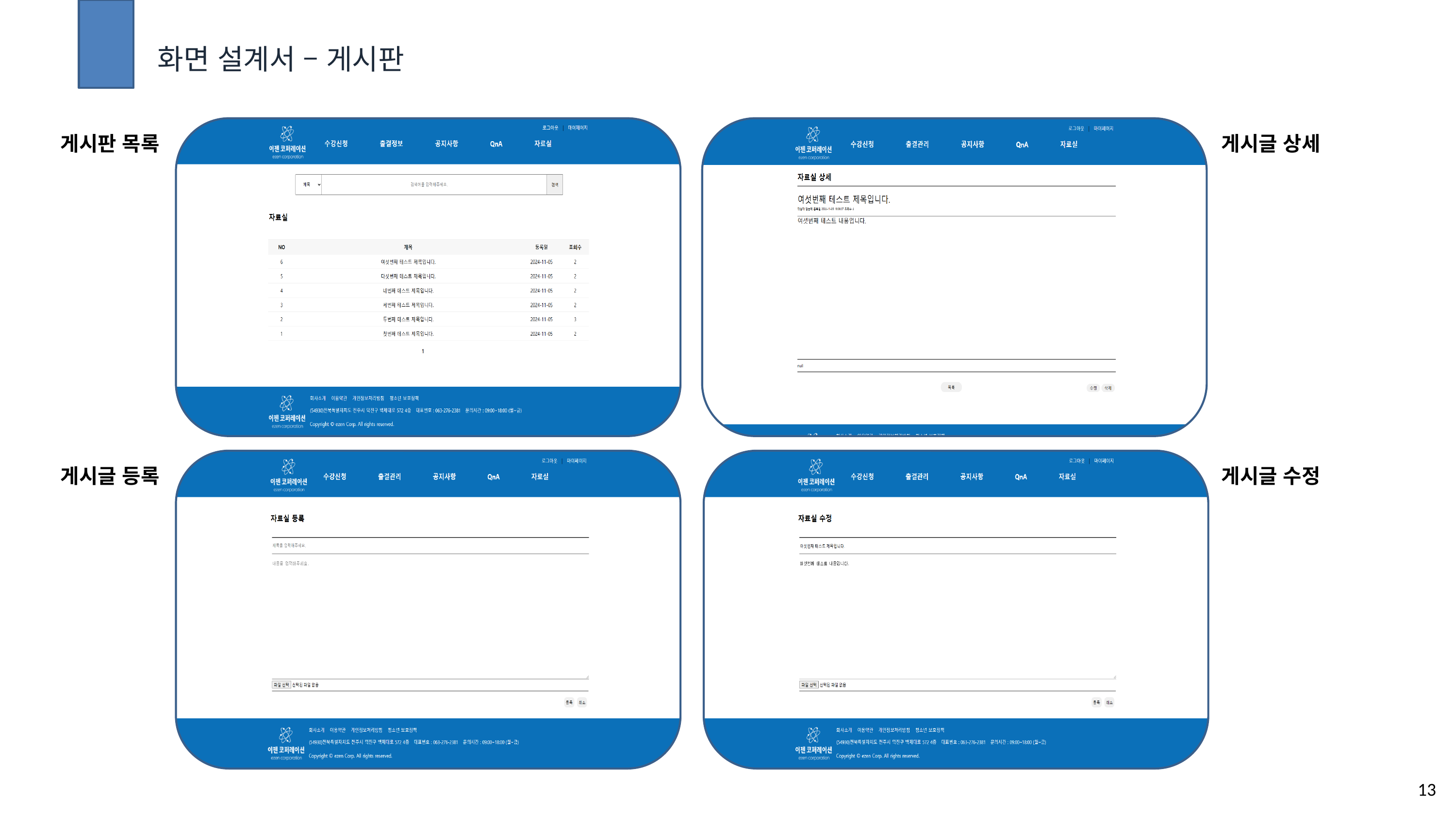

화면 설계서 – 게시판

게시판 목록
게시글 상세

게시글 등록
게시글 수정
13